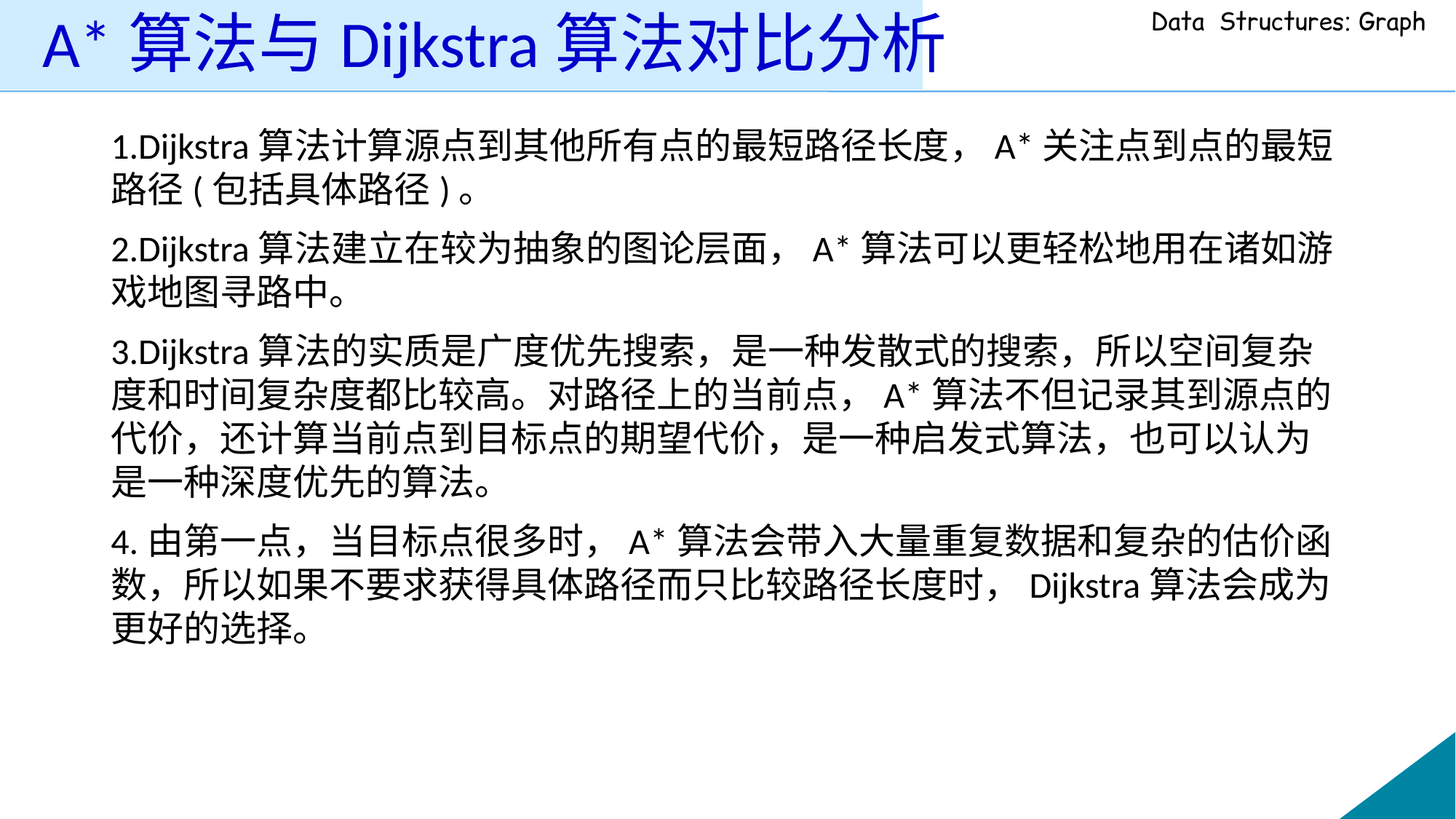

# A*算法与Dijkstra算法对比分析
1.Dijkstra算法计算源点到其他所有点的最短路径长度，A*关注点到点的最短路径(包括具体路径)。
2.Dijkstra算法建立在较为抽象的图论层面，A*算法可以更轻松地用在诸如游戏地图寻路中。
3.Dijkstra算法的实质是广度优先搜索，是一种发散式的搜索，所以空间复杂度和时间复杂度都比较高。对路径上的当前点，A*算法不但记录其到源点的代价，还计算当前点到目标点的期望代价，是一种启发式算法，也可以认为是一种深度优先的算法。
4.由第一点，当目标点很多时，A*算法会带入大量重复数据和复杂的估价函数，所以如果不要求获得具体路径而只比较路径长度时，Dijkstra算法会成为更好的选择。